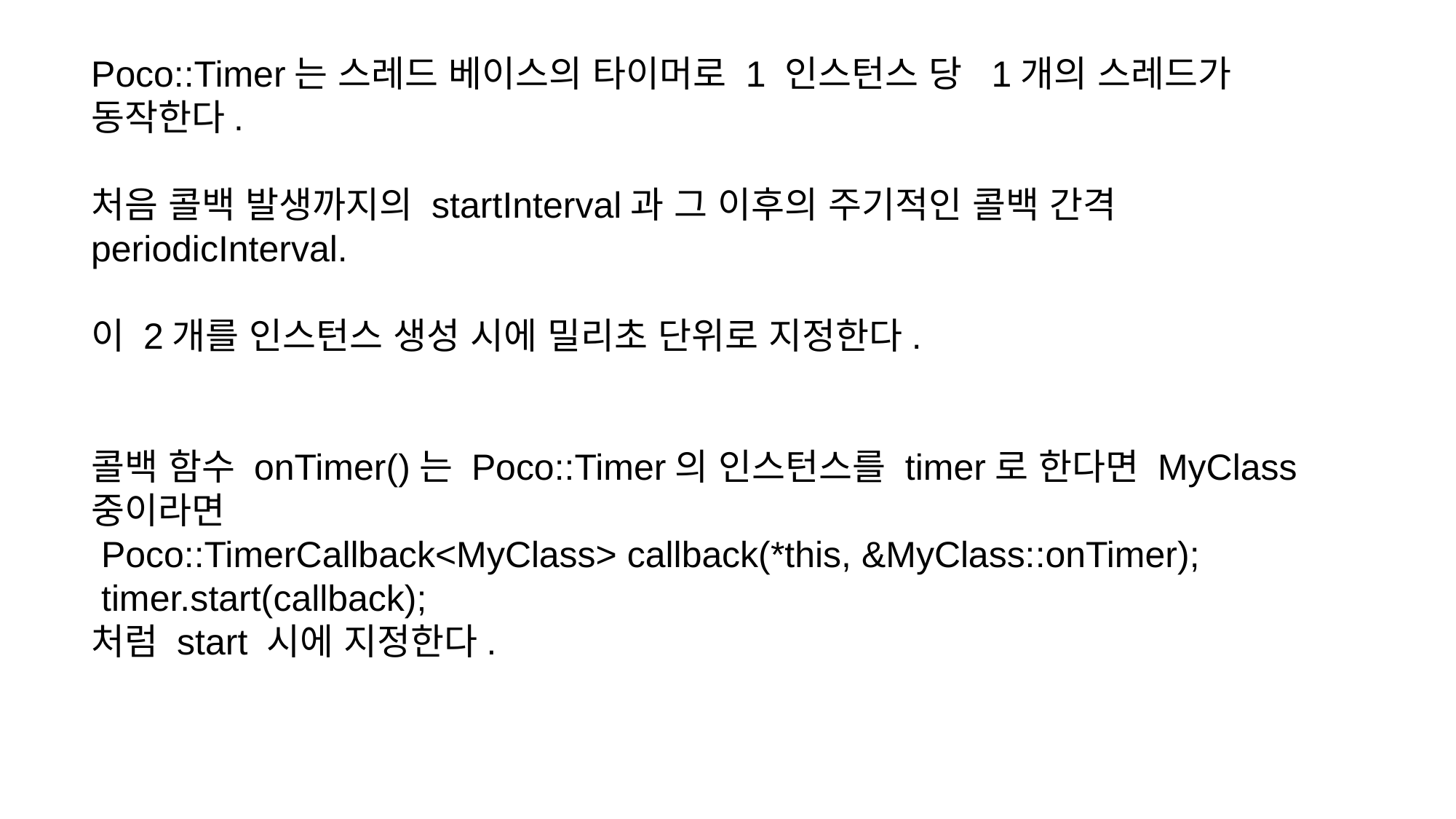

Poco::Timer는 스레드 베이스의 타이머로 1 인스턴스 당  1개의 스레드가 동작한다.

처음 콜백 발생까지의 startInterval과 그 이후의 주기적인 콜백 간격 periodicInterval.

이 2개를 인스턴스 생성 시에 밀리초 단위로 지정한다.

콜백 함수 onTimer()는 Poco::Timer의 인스턴스를 timer로 한다면 MyClass 중이라면
 Poco::TimerCallback<MyClass> callback(*this, &MyClass::onTimer);
 timer.start(callback);
처럼 start 시에 지정한다.